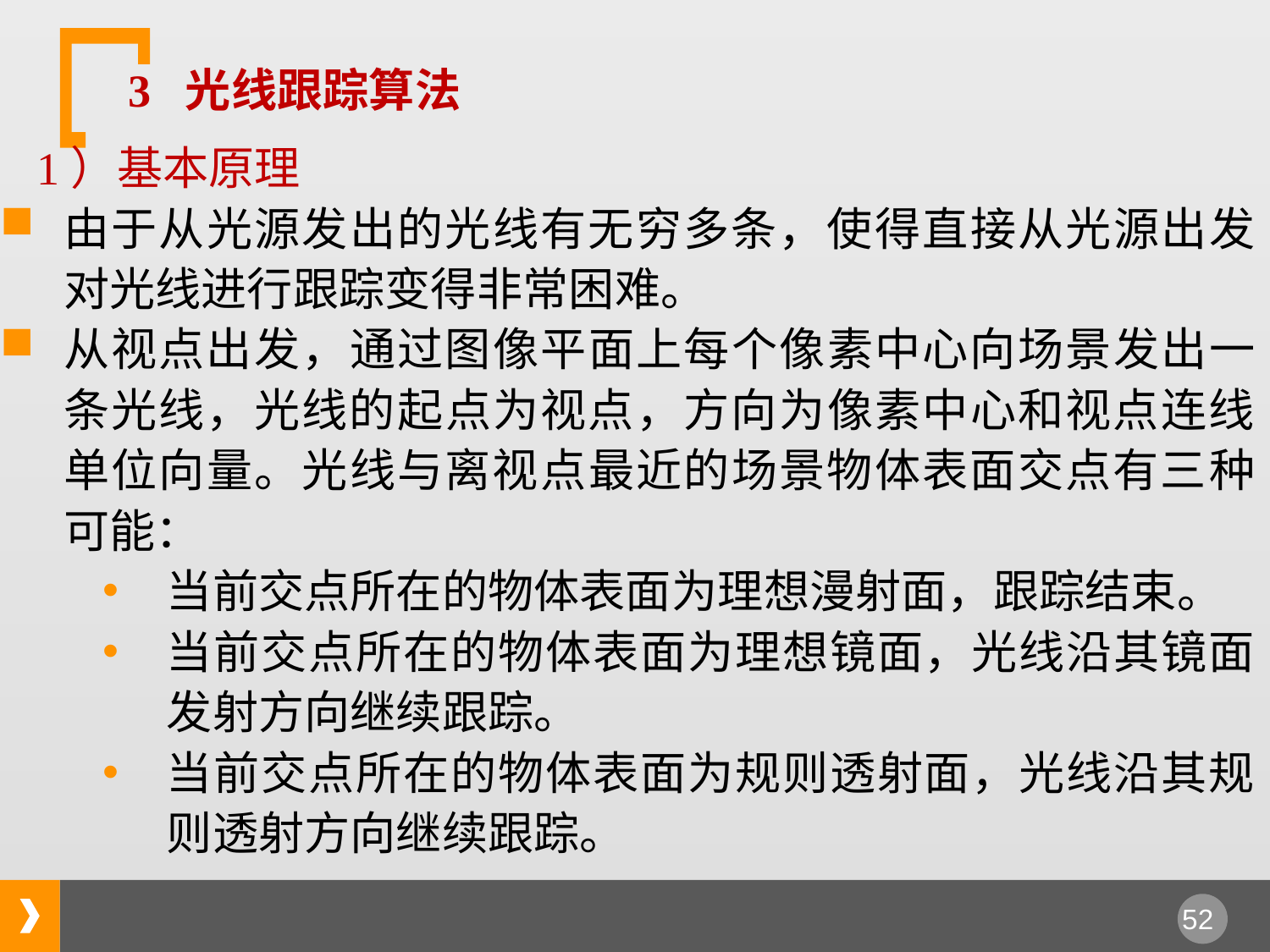

3  光线跟踪算法
1）基本原理
由于从光源发出的光线有无穷多条，使得直接从光源出发对光线进行跟踪变得非常困难。
从视点出发，通过图像平面上每个像素中心向场景发出一条光线，光线的起点为视点，方向为像素中心和视点连线单位向量。光线与离视点最近的场景物体表面交点有三种可能：
当前交点所在的物体表面为理想漫射面，跟踪结束。
当前交点所在的物体表面为理想镜面，光线沿其镜面发射方向继续跟踪。
当前交点所在的物体表面为规则透射面，光线沿其规则透射方向继续跟踪。